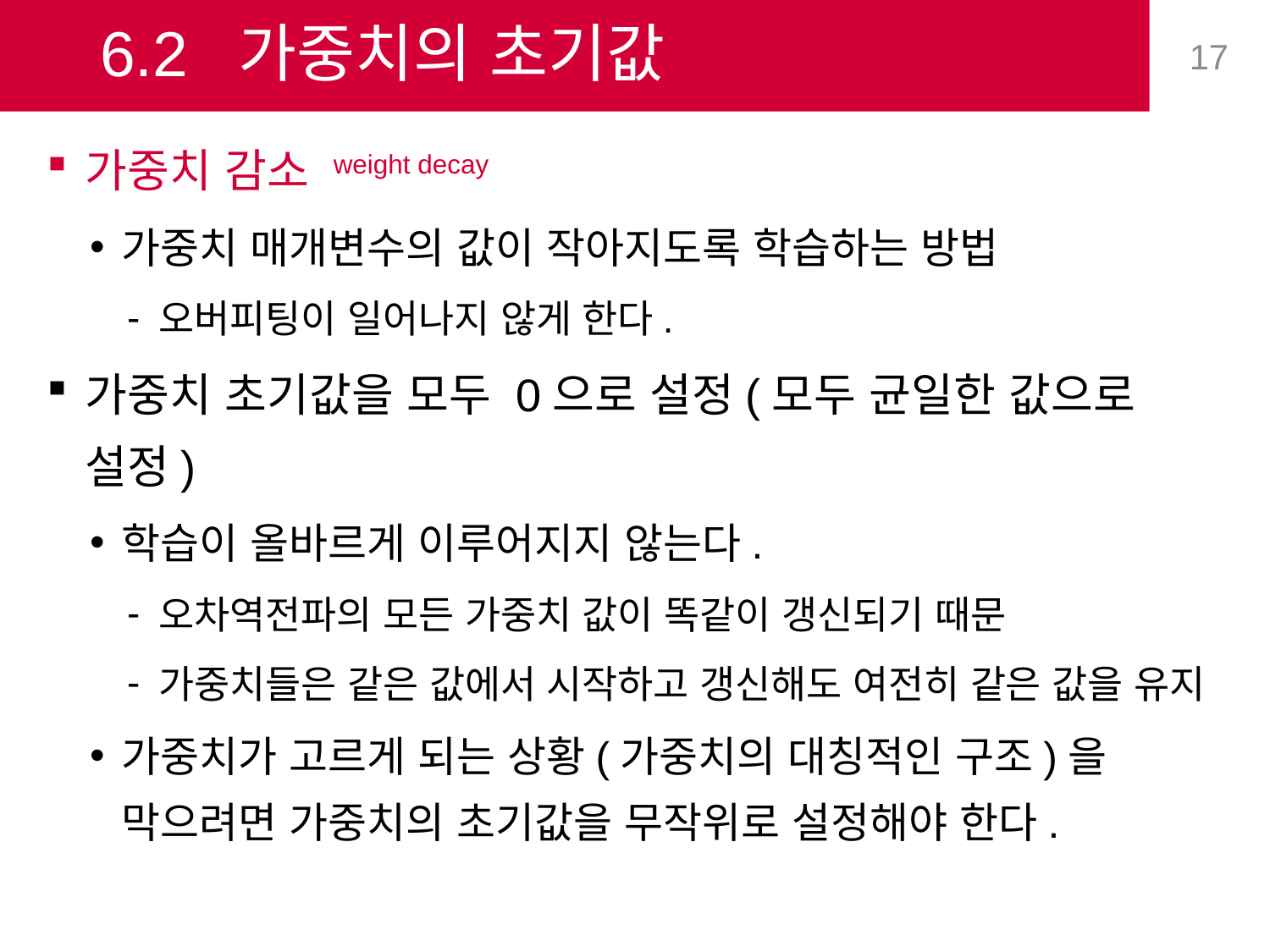

# 6.2  가중치의 초기값
17
가중치 감소 weight decay
가중치 매개변수의 값이 작아지도록 학습하는 방법
오버피팅이 일어나지 않게 한다.
가중치 초기값을 모두 0으로 설정(모두 균일한 값으로 설정)
학습이 올바르게 이루어지지 않는다.
오차역전파의 모든 가중치 값이 똑같이 갱신되기 때문
가중치들은 같은 값에서 시작하고 갱신해도 여전히 같은 값을 유지
가중치가 고르게 되는 상황(가중치의 대칭적인 구조)을 막으려면 가중치의 초기값을 무작위로 설정해야 한다.